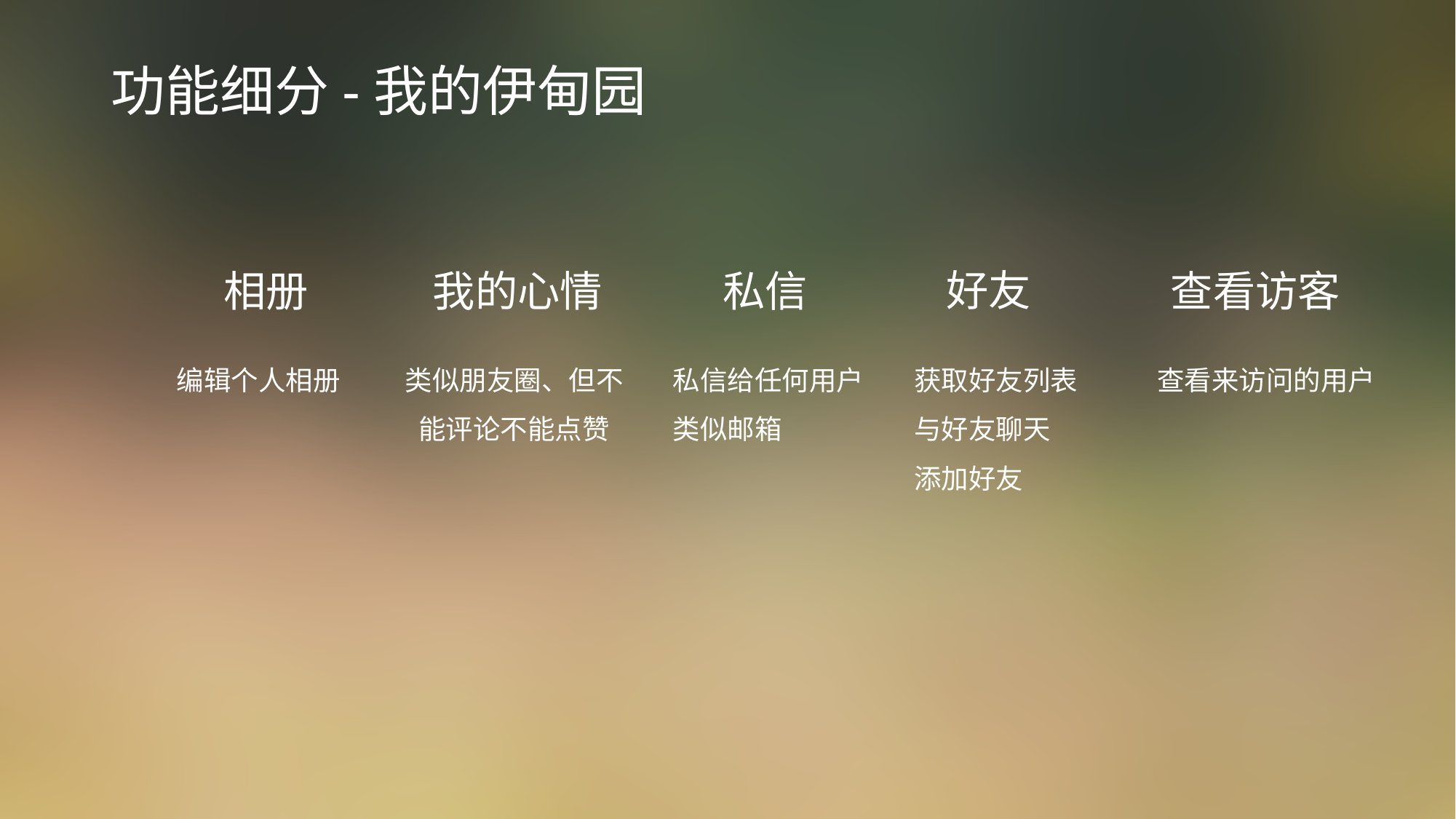

# 功能细分-我的伊甸园
好友
相册
我的心情
私信
查看访客
编辑个人相册
类似朋友圈、但不能评论不能点赞
私信给任何用户
类似邮箱
获取好友列表
与好友聊天
添加好友
查看来访问的用户